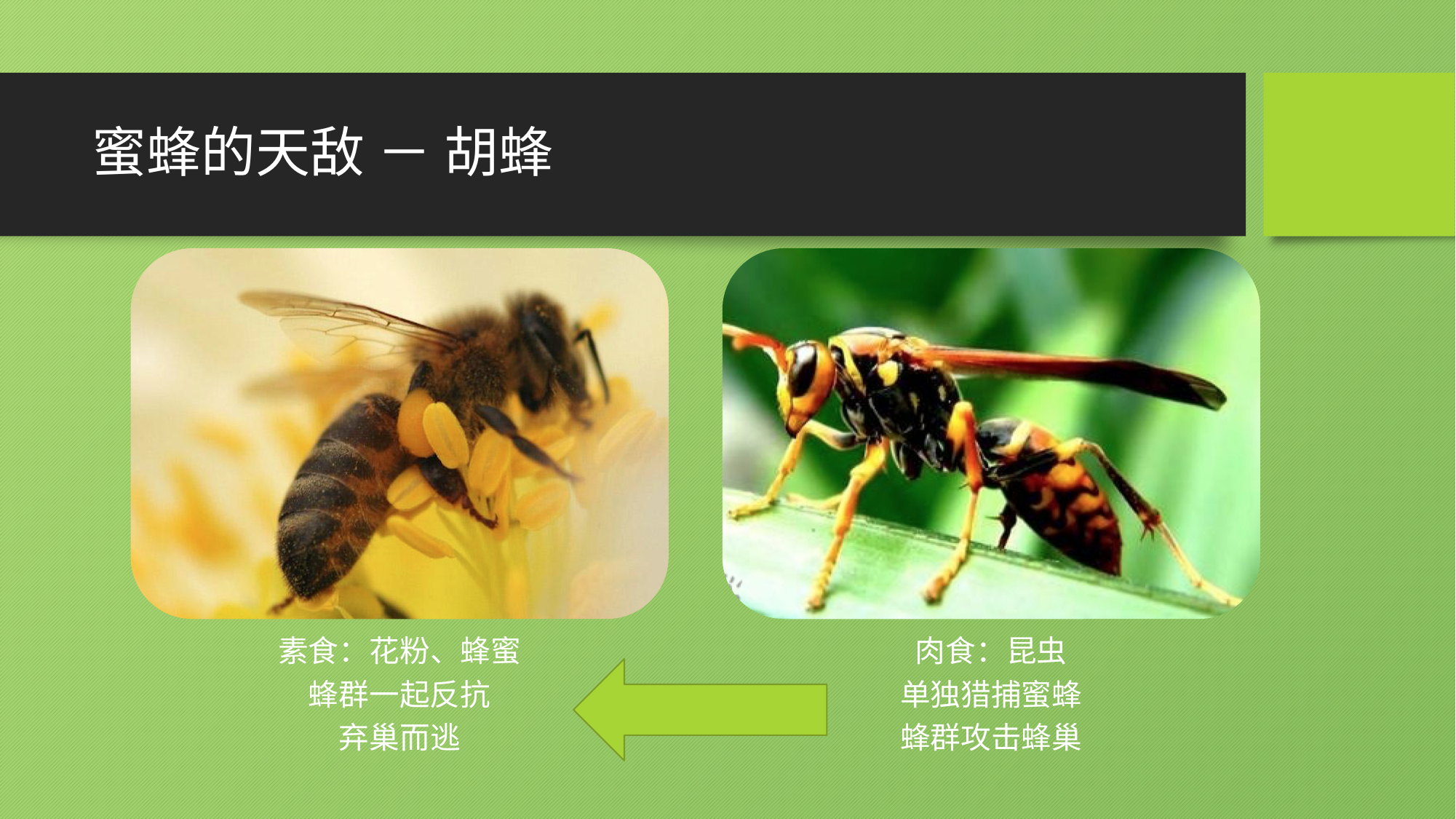

# 蜜蜂的天敌 － 胡蜂
素食：花粉、蜂蜜
蜂群一起反抗
弃巢而逃

肉食：昆虫
单独猎捕蜜蜂
蜂群攻击蜂巢